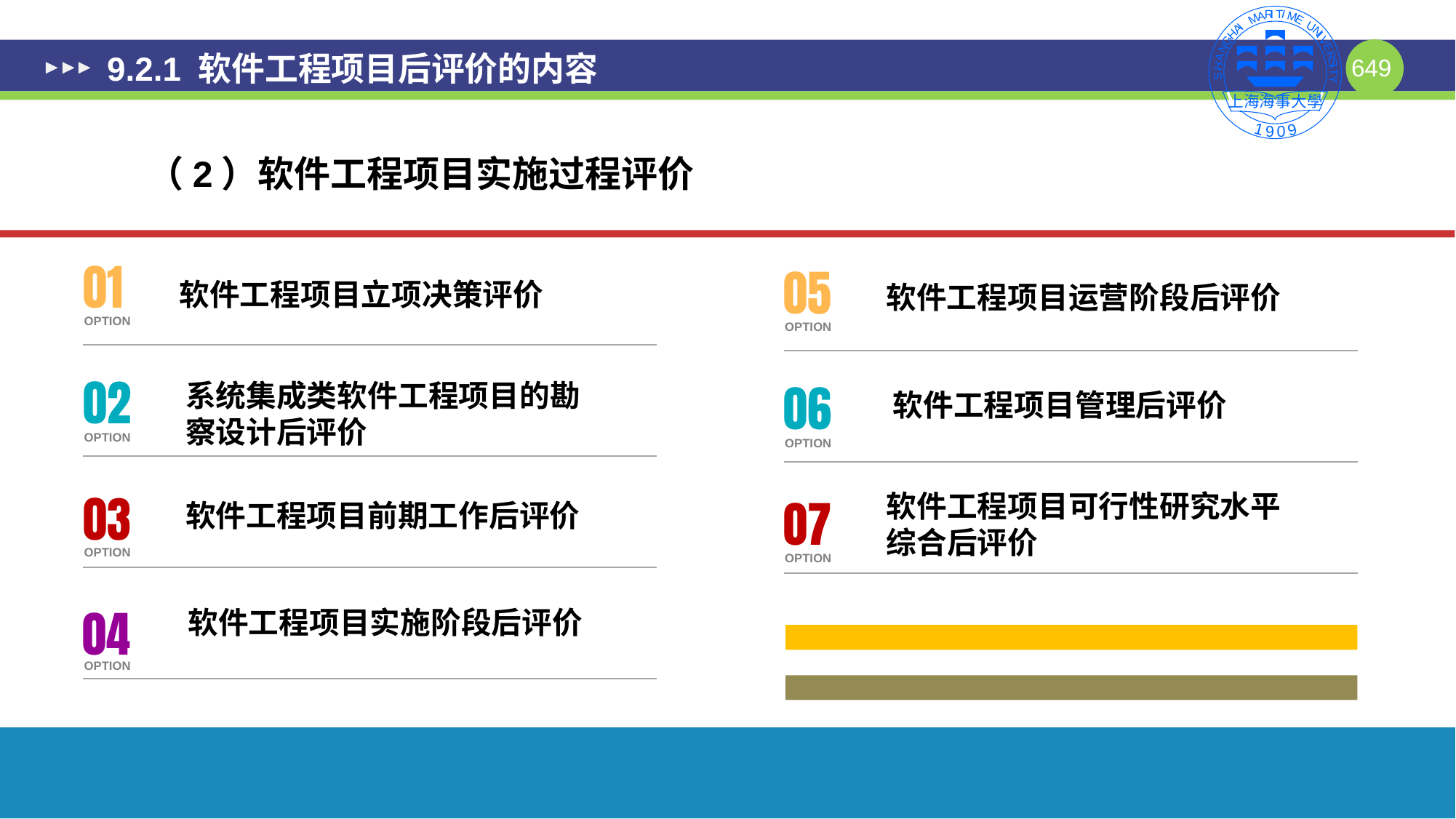

# 9.2.1 软件工程项目后评价的内容
（2）软件工程项目实施过程评价

01
OPTION
05
OPTION
软件工程项目立项决策评价
软件工程项目运营阶段后评价
系统集成类软件工程项目的勘察设计后评价
02
OPTION
06
OPTION
软件工程项目管理后评价
软件工程项目可行性研究水平综合后评价
03
OPTION
软件工程项目前期工作后评价
07
OPTION
软件工程项目实施阶段后评价
04
OPTION

649